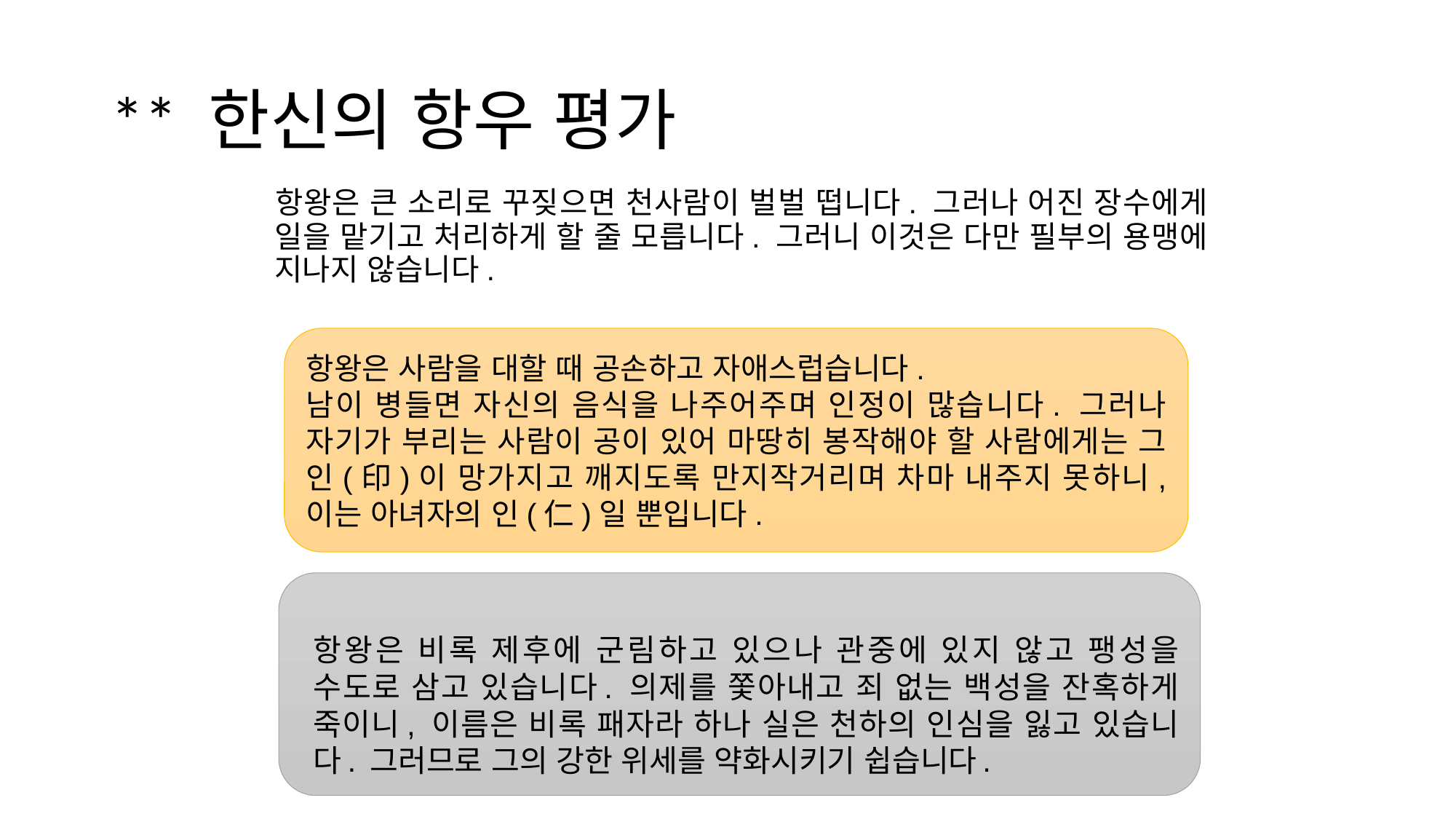

# ** 한신의 항우 평가
	항왕은 큰 소리로 꾸짖으면 천사람이 벌벌 떱니다. 그러나 어진 장수에게 일을 맡기고 처리하게 할 줄 모릅니다. 그러니 이것은 다만 필부의 용맹에 지나지 않습니다.

항왕은 사람을 대할 때 공손하고 자애스럽습니다.
남이 병들면 자신의 음식을 나주어주며 인정이 많습니다. 그러나 자기가 부리는 사람이 공이 있어 마땅히 봉작해야 할 사람에게는 그 인(印)이 망가지고 깨지도록 만지작거리며 차마 내주지 못하니, 이는 아녀자의 인(仁)일 뿐입니다.

항왕은 비록 제후에 군림하고 있으나 관중에 있지 않고 팽성을 수도로 삼고 있습니다. 의제를 쫓아내고 죄 없는 백성을 잔혹하게 죽이니, 이름은 비록 패자라 하나 실은 천하의 인심을 잃고 있습니다. 그러므로 그의 강한 위세를 약화시키기 쉽습니다.